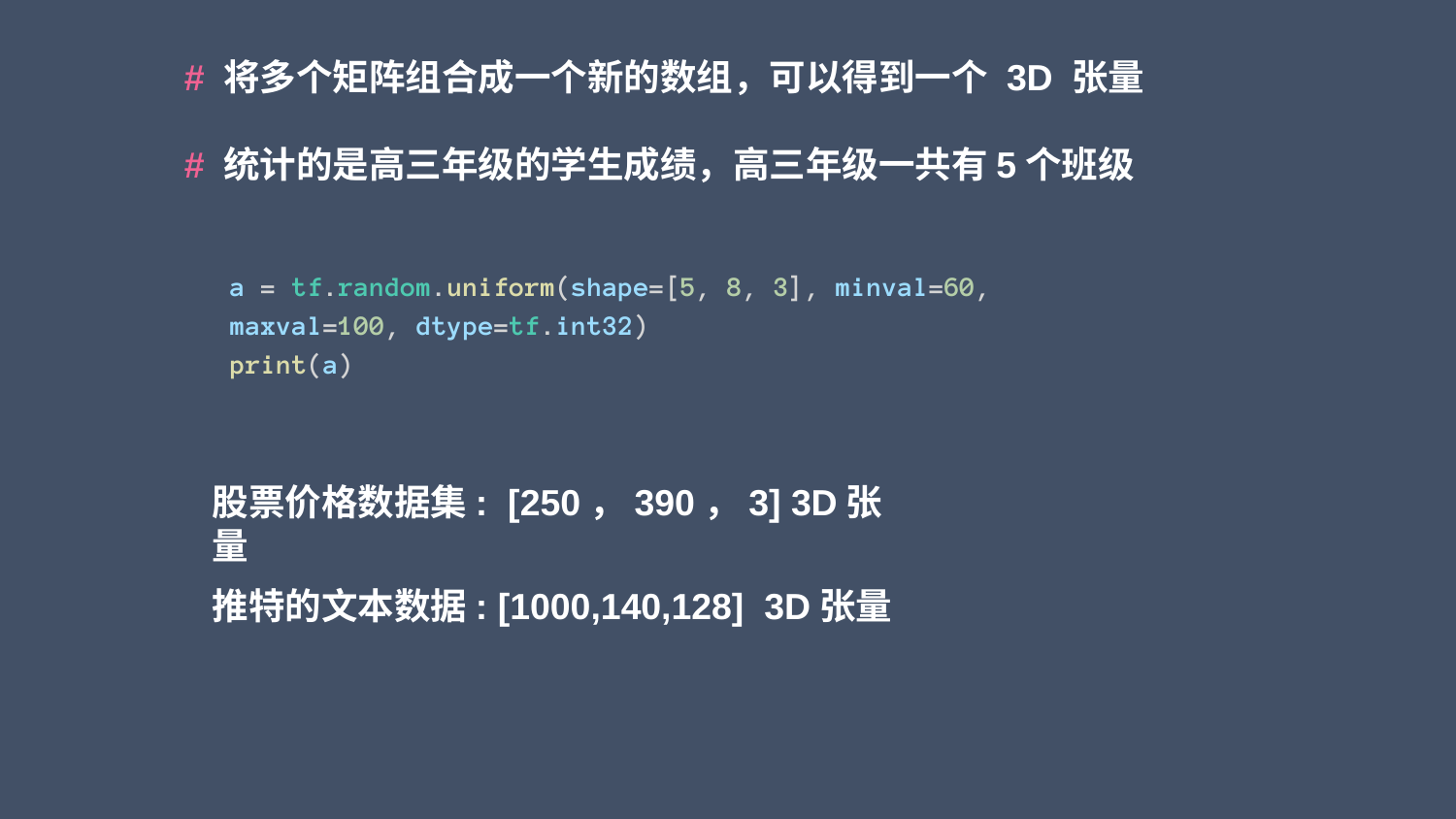

# 将多个矩阵组合成一个新的数组，可以得到一个 3D 张量

# 统计的是高三年级的学生成绩，高三年级一共有5个班级
a = tf.random.uniform(shape=[5, 8, 3], minval=60, maxval=100, dtype=tf.int32)
print(a)

股票价格数据集:  [250，390，3] 3D张量
推特的文本数据: [1000,140,128]  3D张量